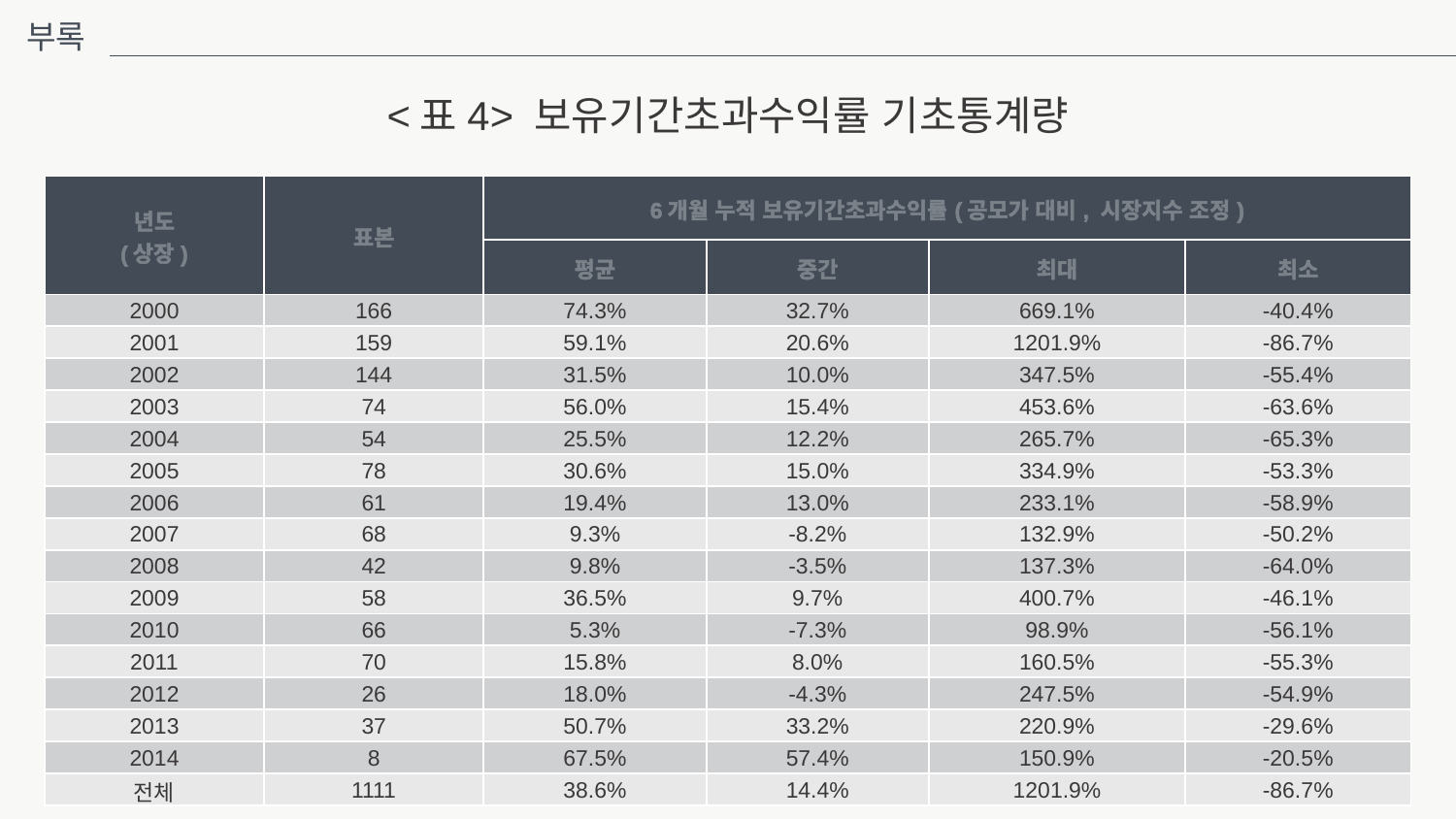

부록
<표4> 보유기간초과수익률 기초통계량
| 년도 (상장) | 표본 | 6개월 누적 보유기간초과수익률(공모가 대비, 시장지수 조정) |  |  |  |
| --- | --- | --- | --- | --- | --- |
|  |  | 평균 | 중간 | 최대 | 최소 |
| 2000 | 166 | 74.3% | 32.7% | 669.1% | -40.4% |
| 2001 | 159 | 59.1% | 20.6% | 1201.9% | -86.7% |
| 2002 | 144 | 31.5% | 10.0% | 347.5% | -55.4% |
| 2003 | 74 | 56.0% | 15.4% | 453.6% | -63.6% |
| 2004 | 54 | 25.5% | 12.2% | 265.7% | -65.3% |
| 2005 | 78 | 30.6% | 15.0% | 334.9% | -53.3% |
| 2006 | 61 | 19.4% | 13.0% | 233.1% | -58.9% |
| 2007 | 68 | 9.3% | -8.2% | 132.9% | -50.2% |
| 2008 | 42 | 9.8% | -3.5% | 137.3% | -64.0% |
| 2009 | 58 | 36.5% | 9.7% | 400.7% | -46.1% |
| 2010 | 66 | 5.3% | -7.3% | 98.9% | -56.1% |
| 2011 | 70 | 15.8% | 8.0% | 160.5% | -55.3% |
| 2012 | 26 | 18.0% | -4.3% | 247.5% | -54.9% |
| 2013 | 37 | 50.7% | 33.2% | 220.9% | -29.6% |
| 2014 | 8 | 67.5% | 57.4% | 150.9% | -20.5% |
| 전체 | 1111 | 38.6% | 14.4% | 1201.9% | -86.7% |